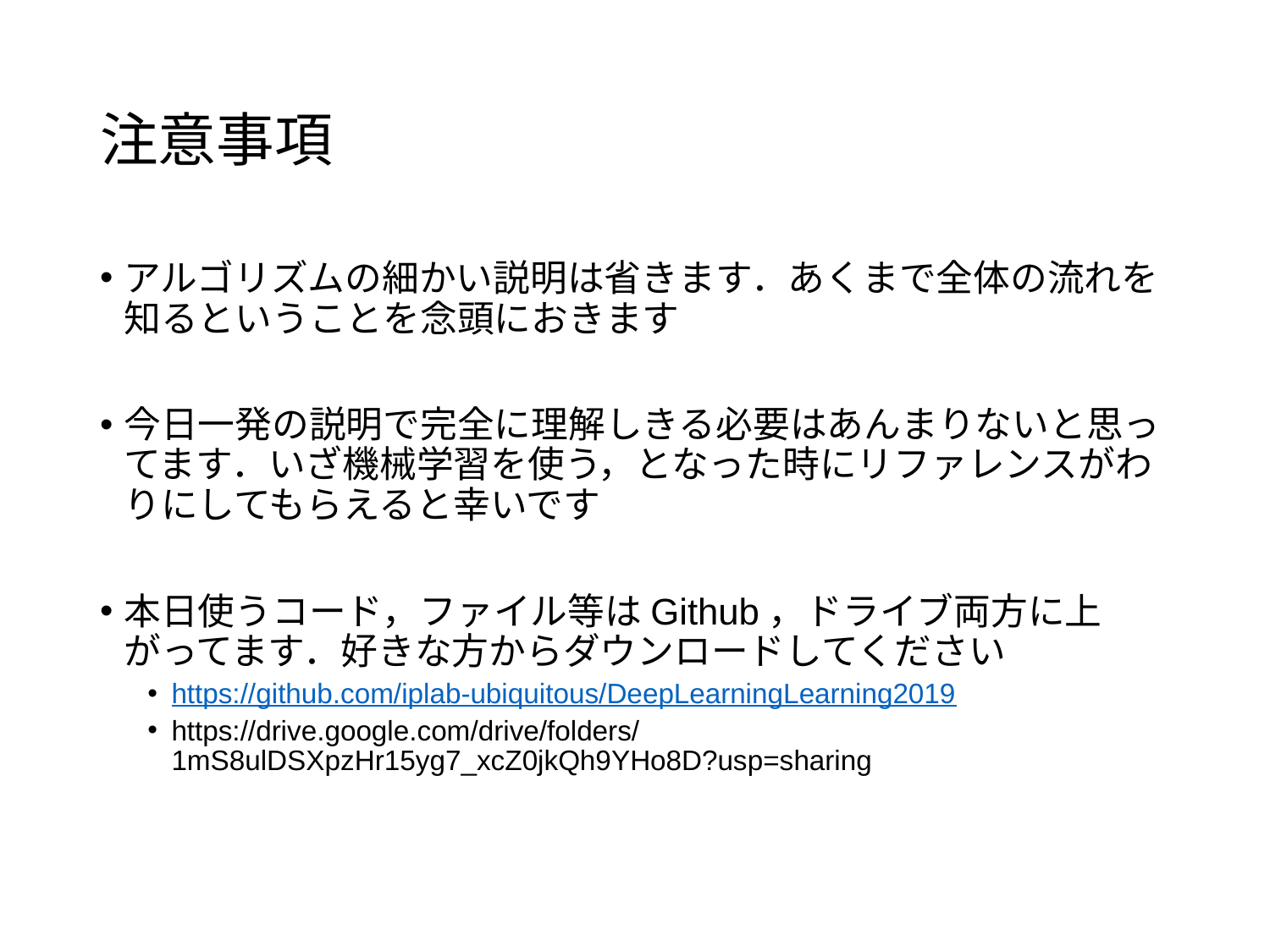

# 注意事項
アルゴリズムの細かい説明は省きます．あくまで全体の流れを知るということを念頭におきます

今日一発の説明で完全に理解しきる必要はあんまりないと思ってます．いざ機械学習を使う，となった時にリファレンスがわりにしてもらえると幸いです

本日使うコード，ファイル等はGithub，ドライブ両方に上がってます．好きな方からダウンロードしてください
https://github.com/iplab-ubiquitous/DeepLearningLearning2019
https://drive.google.com/drive/folders/1mS8ulDSXpzHr15yg7_xcZ0jkQh9YHo8D?usp=sharing